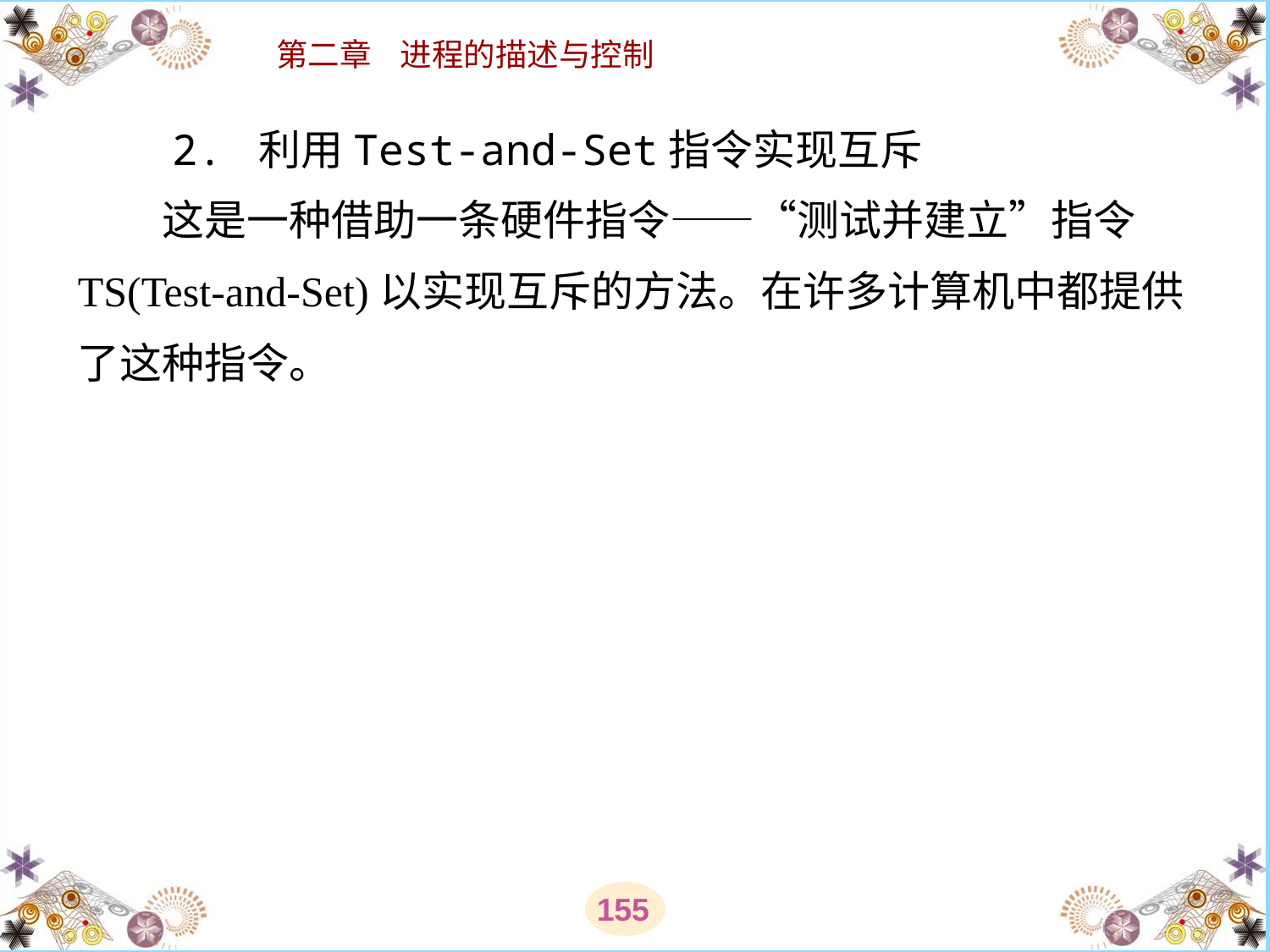

# 2. 利用Test-and-Set指令实现互斥 　　这是一种借助一条硬件指令——“测试并建立”指令TS(Test-and-Set)以实现互斥的方法。在许多计算机中都提供了这种指令。